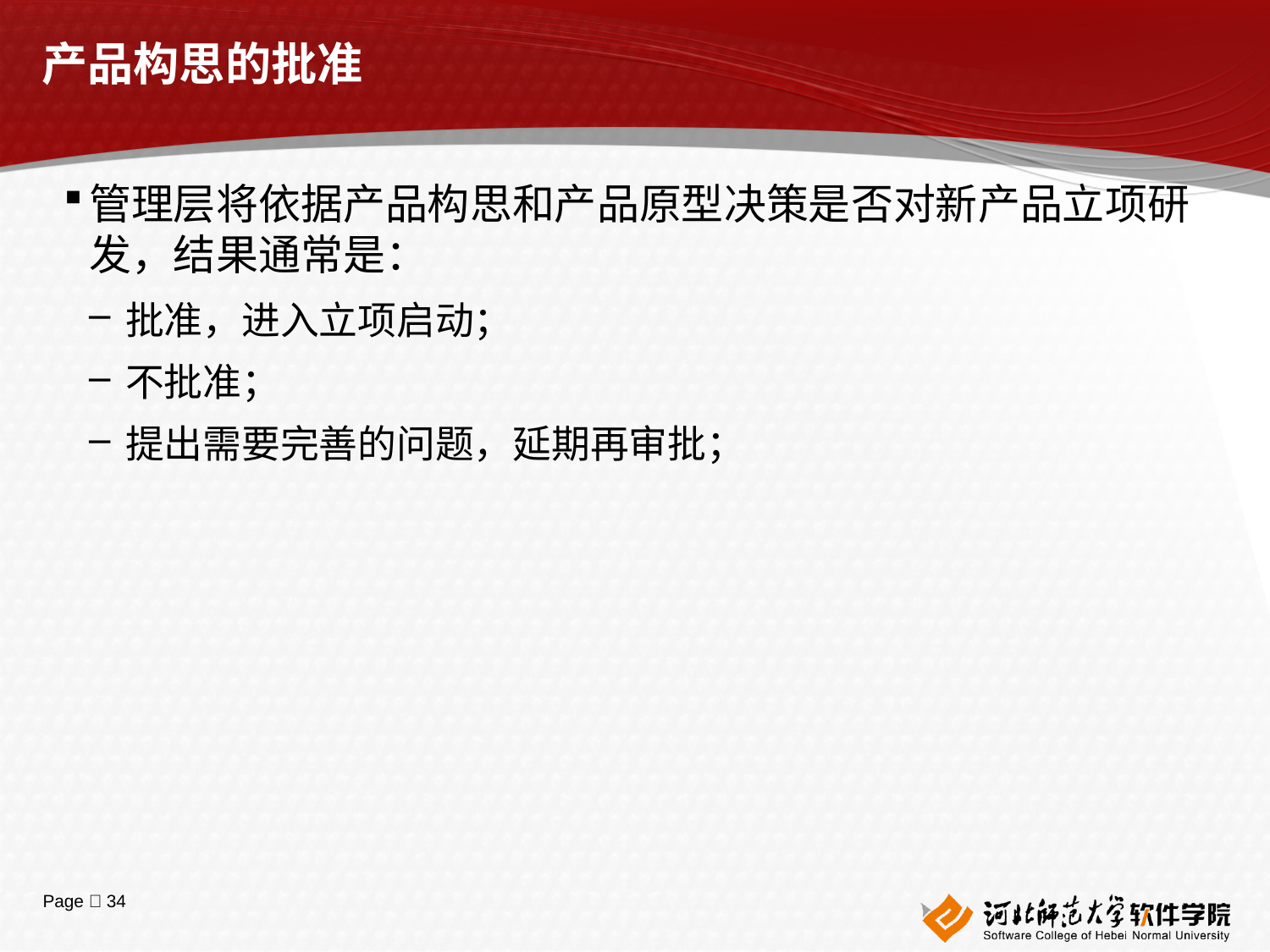

# 产品构思的批准
管理层将依据产品构思和产品原型决策是否对新产品立项研发，结果通常是：
批准，进入立项启动；
不批准；
提出需要完善的问题，延期再审批；